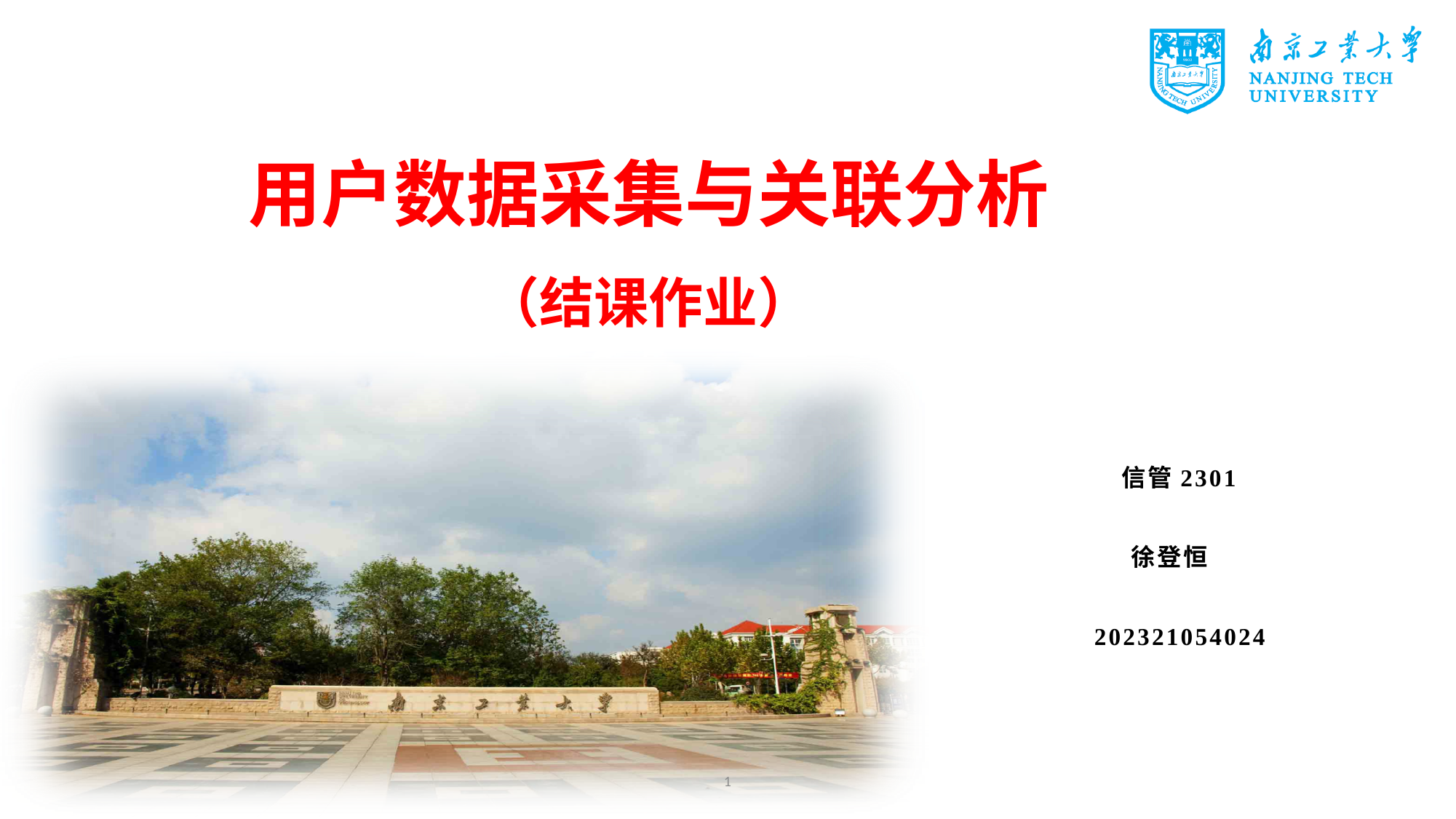

# 用户数据采集与关联分析 （结课作业）
信管2301
                   徐登恒
              202321054024

1